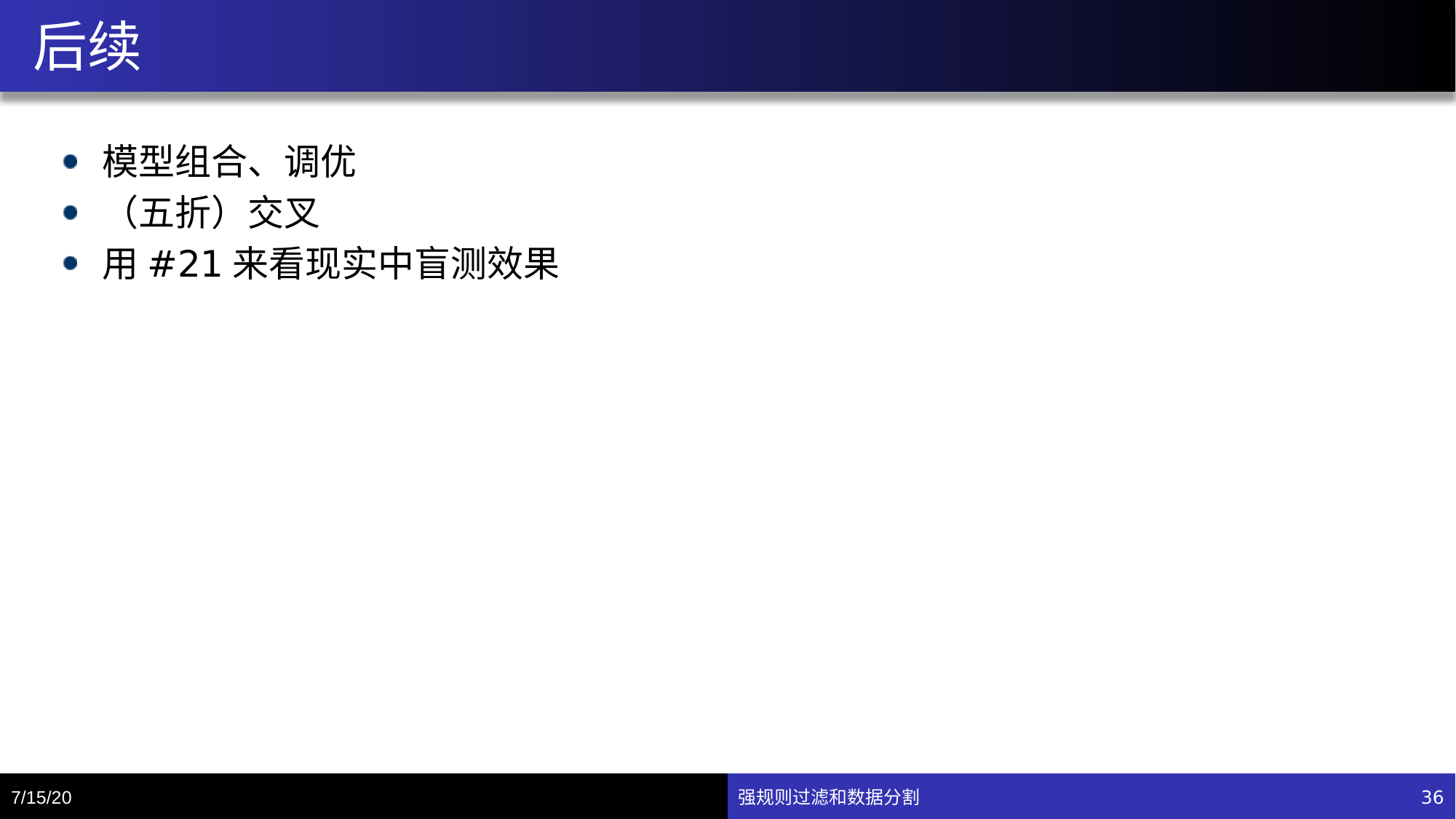

# 后续
模型组合、调优
（五折）交叉
用#21来看现实中盲测效果
7/15/20
强规则过滤和数据分割
36